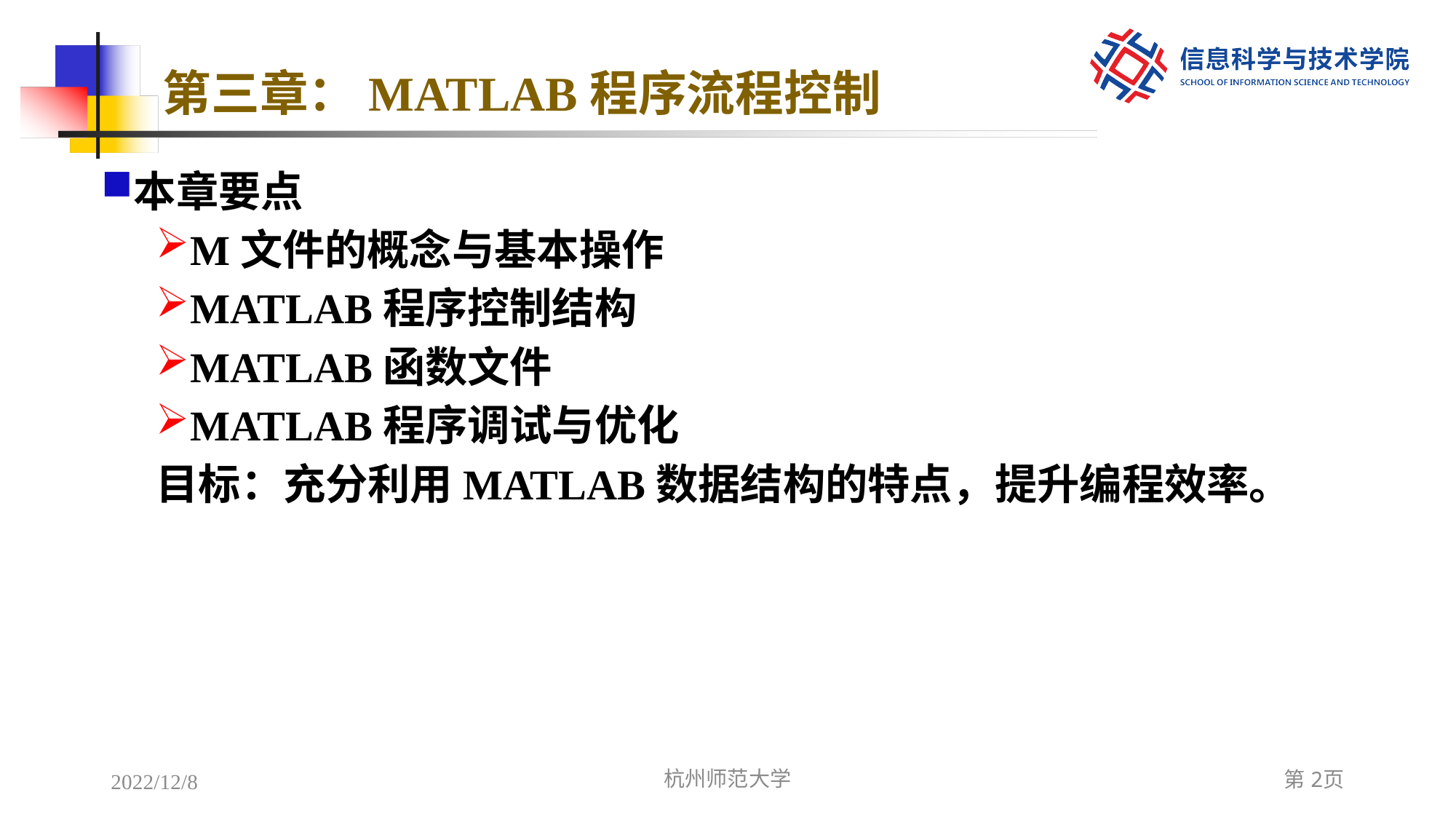

# 第三章：MATLAB程序流程控制
本章要点
M文件的概念与基本操作
MATLAB程序控制结构
MATLAB函数文件
MATLAB程序调试与优化
目标：充分利用MATLAB数据结构的特点，提升编程效率。

2022/12/8
杭州师范大学
第2页